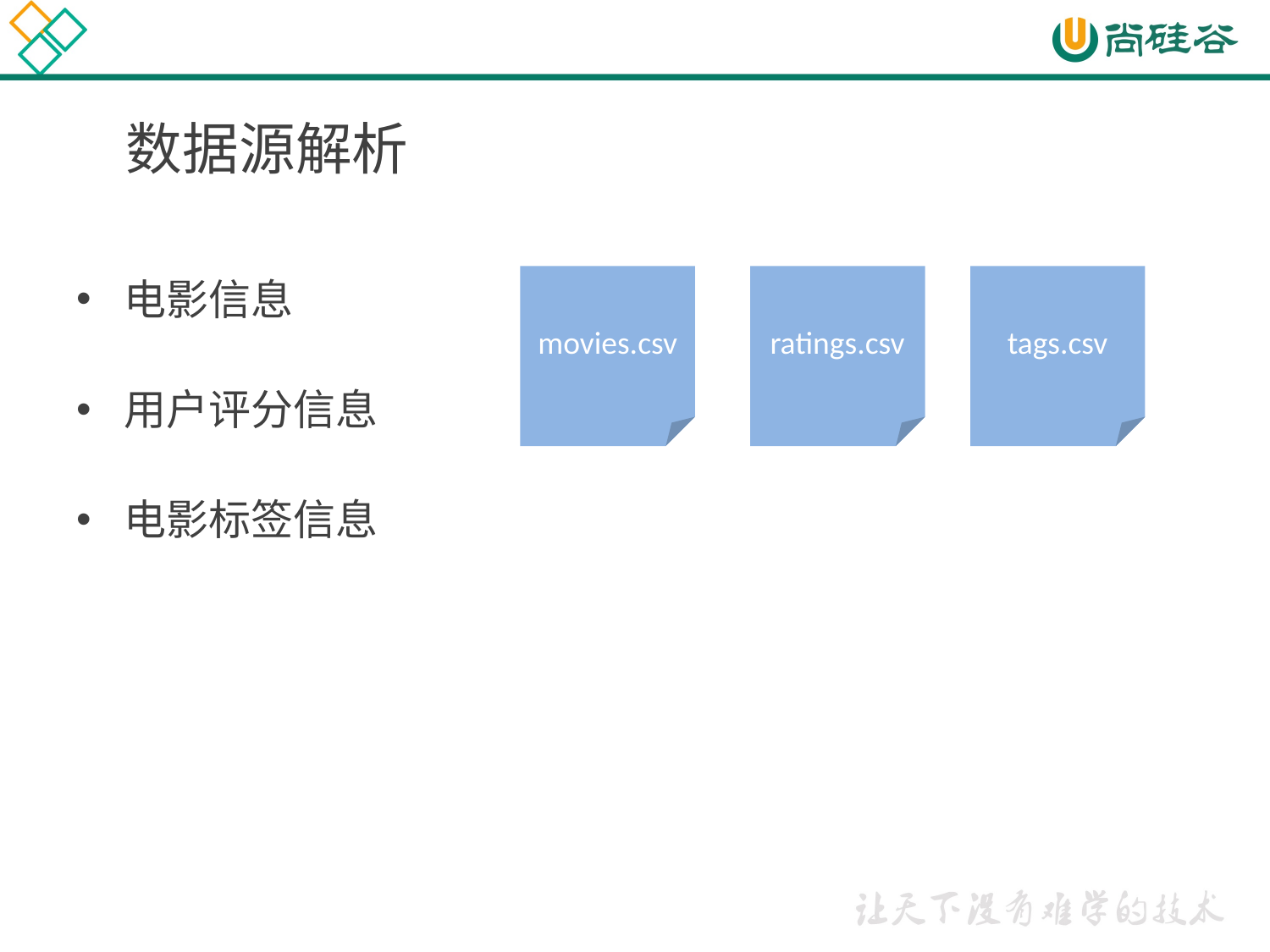

# 数据源解析
电影信息
用户评分信息
电影标签信息
movies.csv
ratings.csv
tags.csv